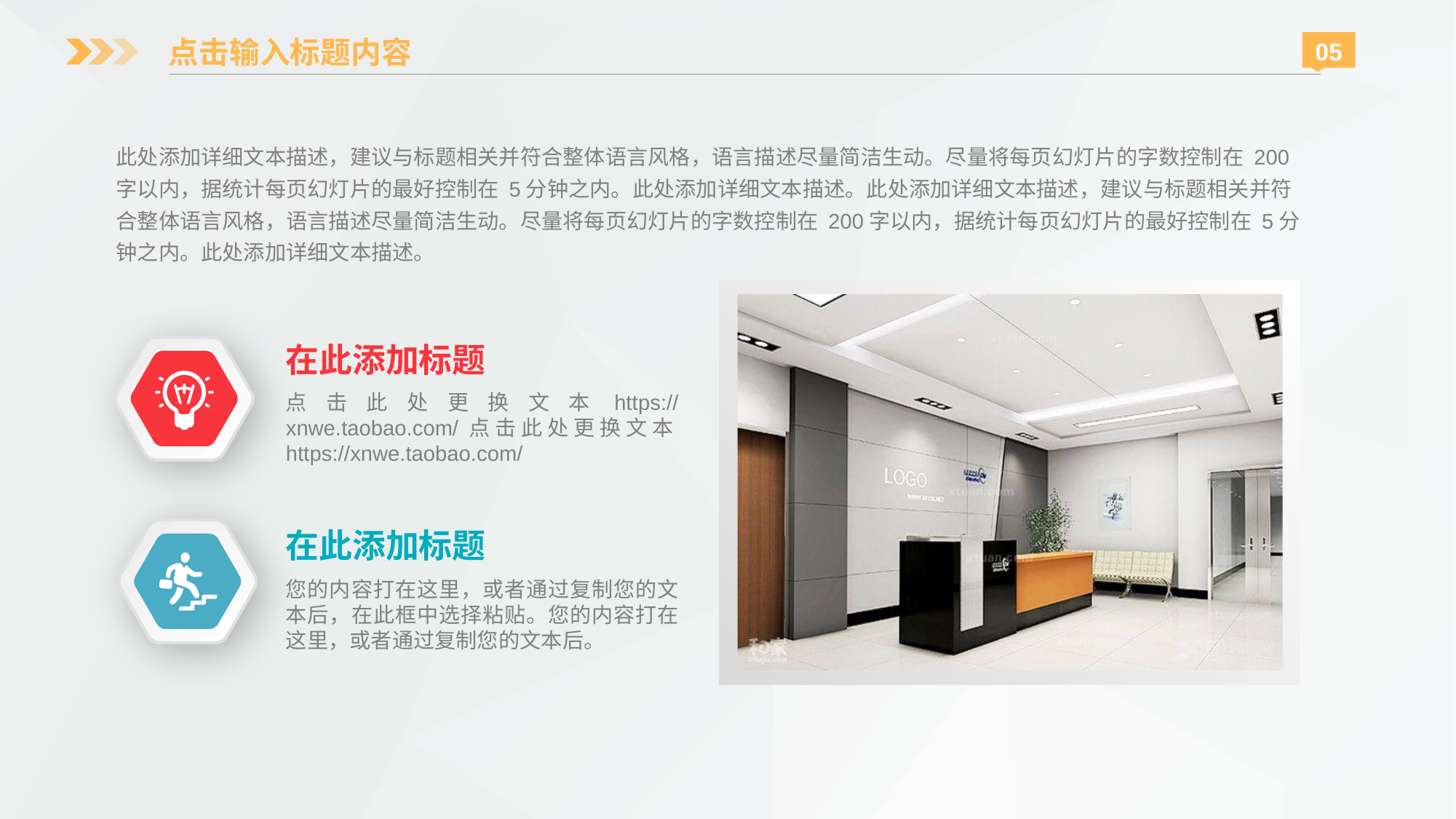

点击输入标题内容

05

此处添加详细文本描述，建议与标题相关并符合整体语言风格，语言描述尽量简洁生动。尽量将每页幻灯片的字数控制在 200字以内，据统计每页幻灯片的最好控制在 5分钟之内。此处添加详细文本描述。此处添加详细文本描述，建议与标题相关并符合整体语言风格，语言描述尽量简洁生动。尽量将每页幻灯片的字数控制在 200字以内，据统计每页幻灯片的最好控制在 5分钟之内。此处添加详细文本描述。

在此添加标题

点击此处更换文本https://xnwe.taobao.com/点击此处更换文本https://xnwe.taobao.com/
在此添加标题

您的内容打在这里，或者通过复制您的文本后，在此框中选择粘贴。您的内容打在这里，或者通过复制您的文本后。